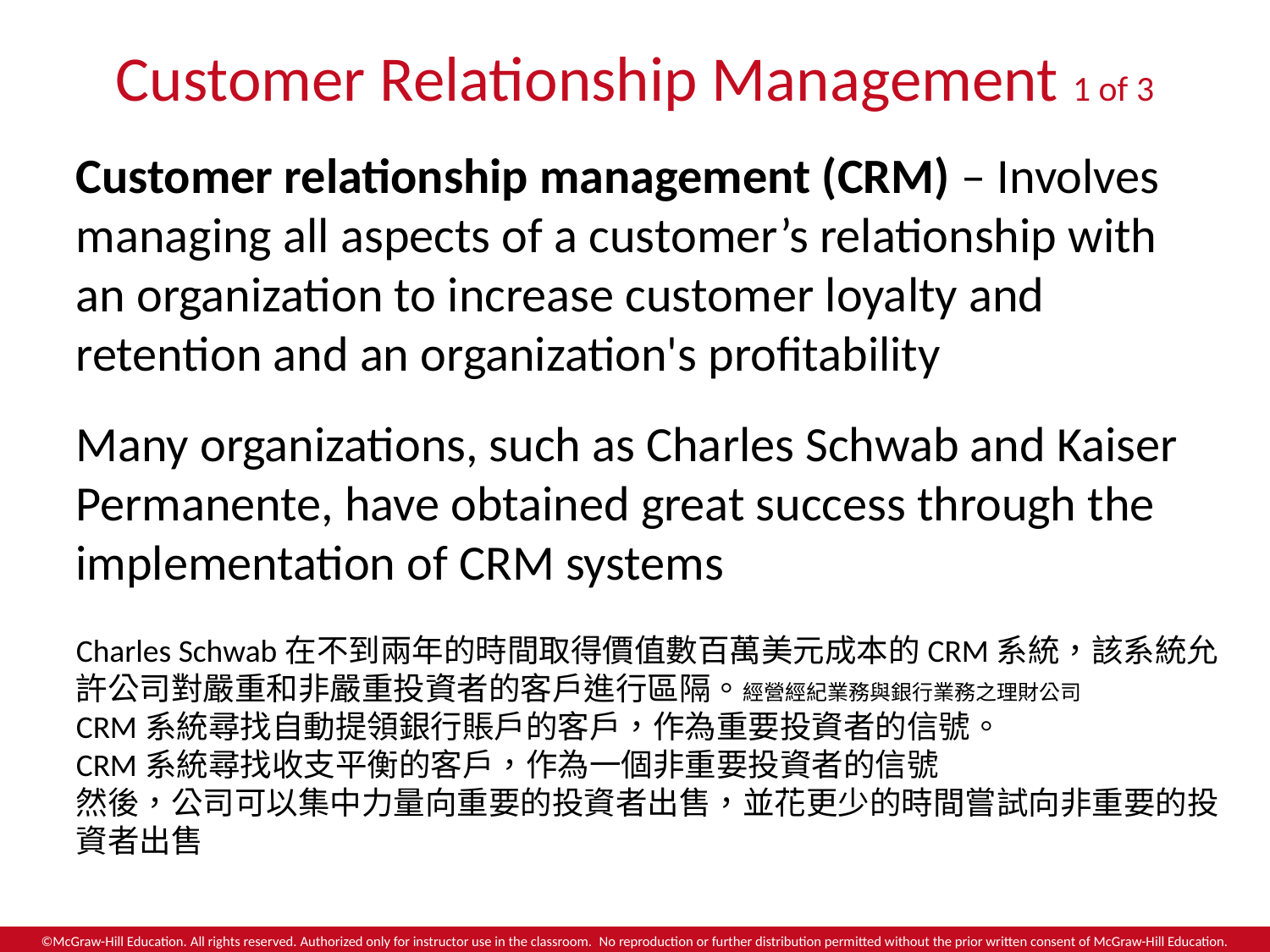

# Customer Relationship Management 1 of 3
Customer relationship management (CRM) – Involves managing all aspects of a customer’s relationship with an organization to increase customer loyalty and retention and an organization's profitability
Many organizations, such as Charles Schwab and Kaiser Permanente, have obtained great success through the implementation of CRM systems
Charles Schwab在不到兩年的時間取得價值數百萬美元成本的CRM系統，該系統允許公司對嚴重和非嚴重投資者的客戶進行區隔。經營經紀業務與銀行業務之理財公司
CRM系統尋找自動提領銀行賬戶的客戶，作為重要投資者的信號。
CRM系統尋找收支平衡的客戶，作為一個非重要投資者的信號
然後，公司可以集中力量向重要的投資者出售，並花更少的時間嘗試向非重要的投資者出售